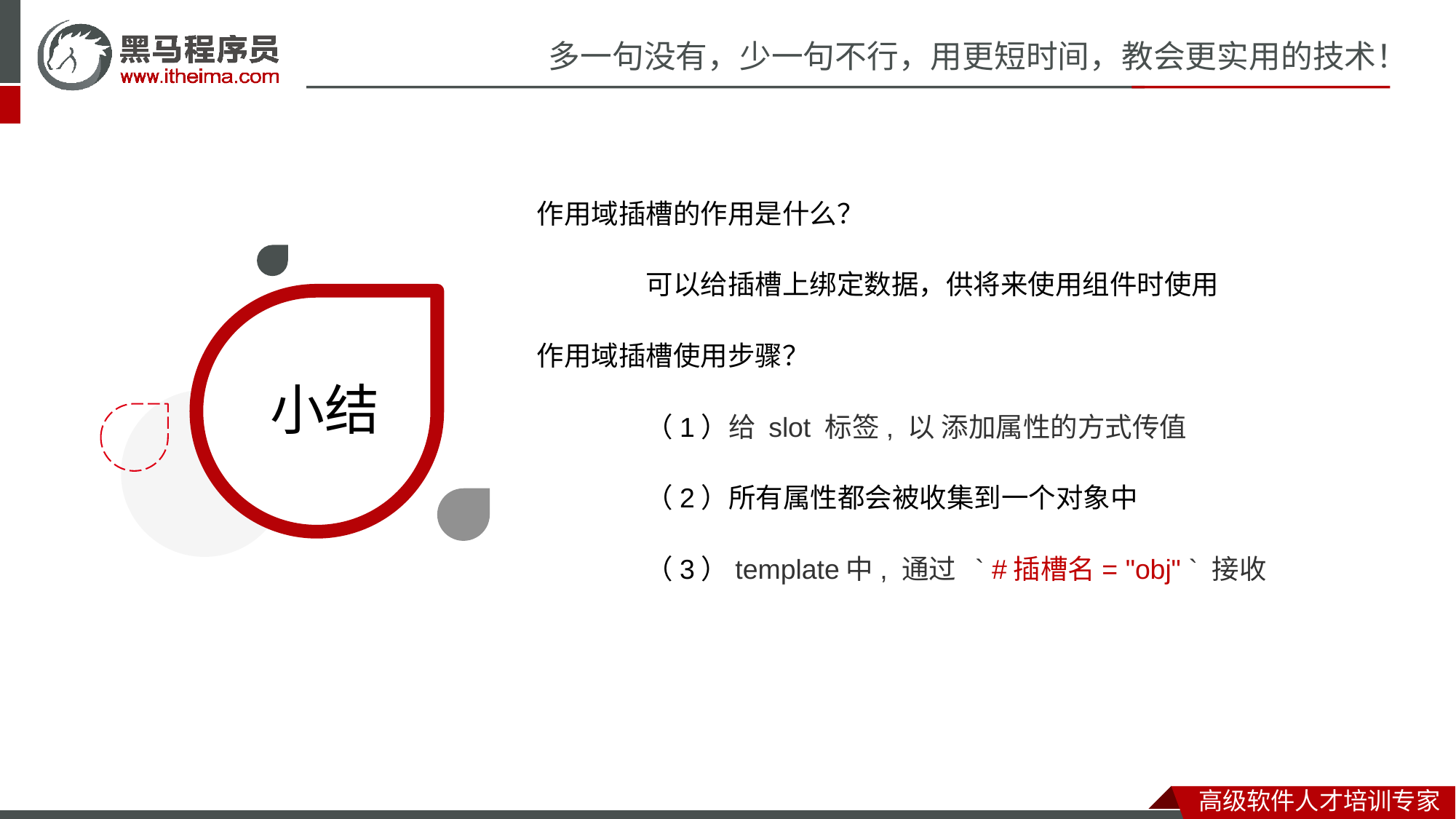

作用域插槽的作用是什么？
	可以给插槽上绑定数据，供将来使用组件时使用
作用域插槽使用步骤？
	（1）给 slot 标签, 以 添加属性的方式传值
	（2）所有属性都会被收集到一个对象中
	（3）template中, 通过  ` #插槽名= "obj" ` 接收